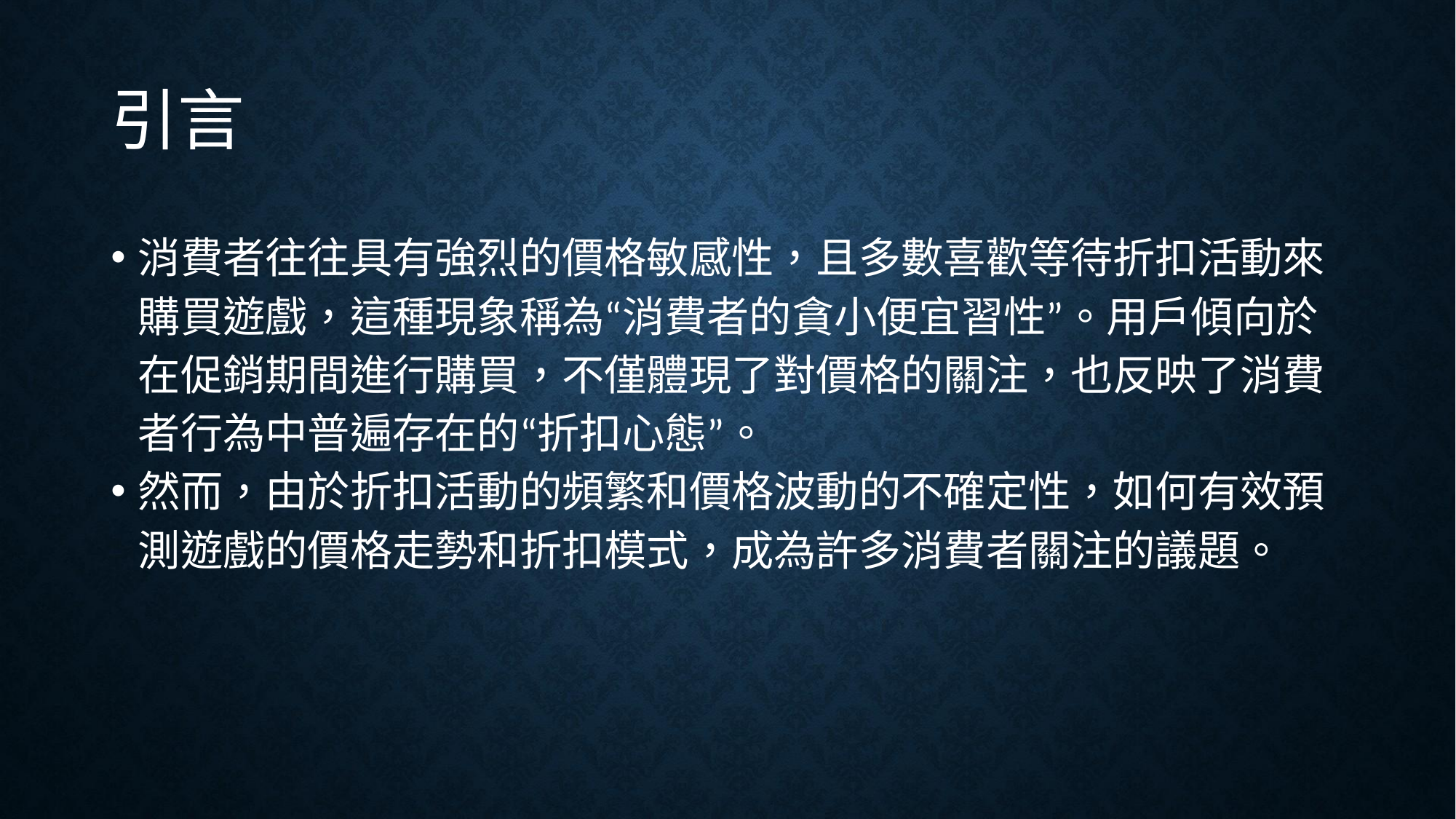

# 引言
消費者往往具有強烈的價格敏感性，且多數喜歡等待折扣活動來購買遊戲，這種現象稱為“消費者的貪小便宜習性”。用戶傾向於在促銷期間進行購買，不僅體現了對價格的關注，也反映了消費者行為中普遍存在的“折扣心態”。
然而，由於折扣活動的頻繁和價格波動的不確定性，如何有效預測遊戲的價格走勢和折扣模式，成為許多消費者關注的議題。